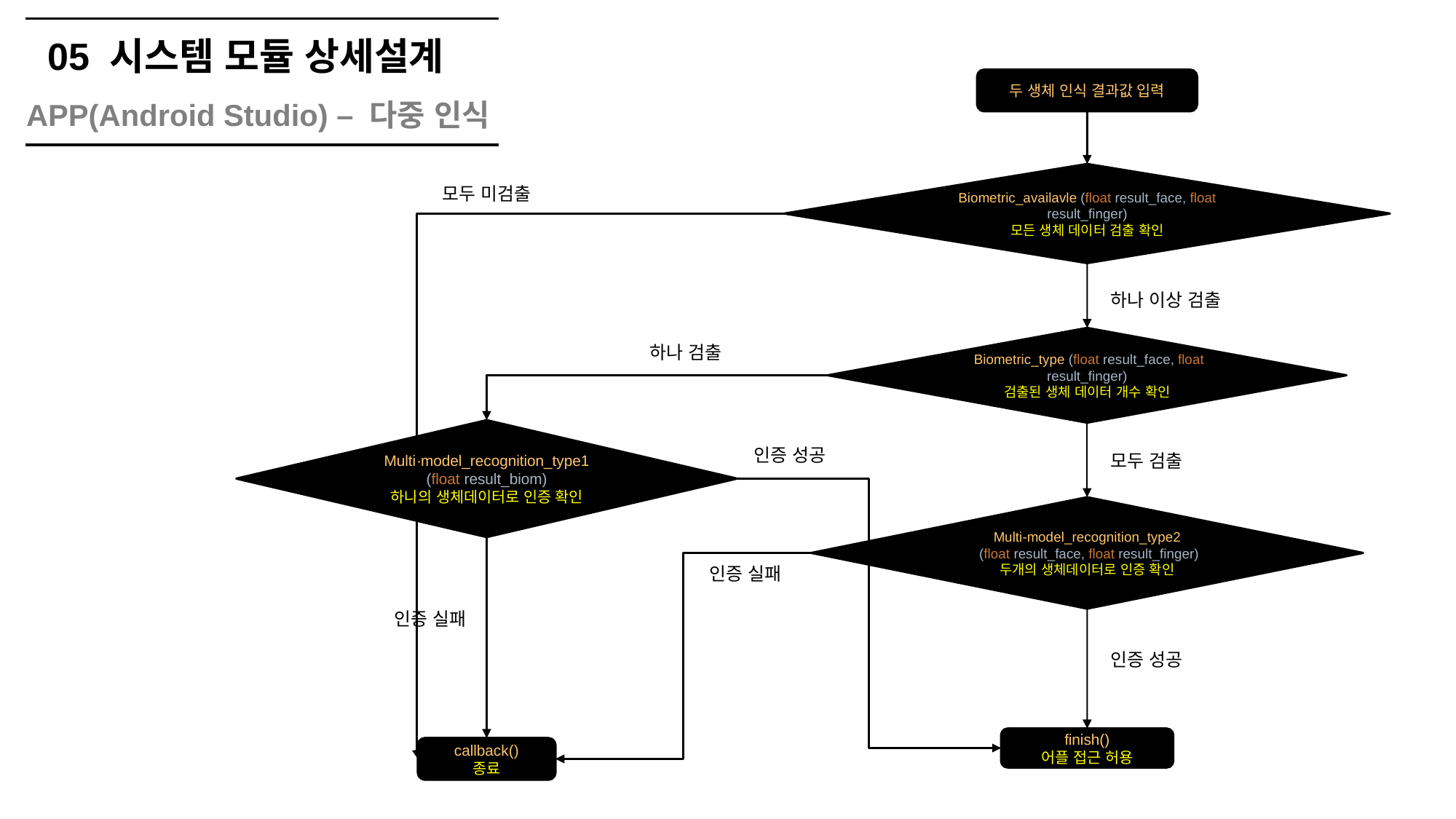

05 시스템 모듈 상세설계
APP(Android Studio) – 다중 인식
두 생체 인식 결과값 입력
Biometric_availavle (float result_face, float result_finger)
모든 생체 데이터 검출 확인
모두 미검출
하나 이상 검출
 Biometric_type (float result_face, float result_finger)
검출된 생체 데이터 개수 확인
하나 검출
Multi-model_recognition_type1 (float result_biom)
하나의 생체데이터로 인증 확인
인증 성공
모두 검출
Multi-model_recognition_type2
 (float result_face, float result_finger)
두개의 생체데이터로 인증 확인
인증 실패
인증 실패
인증 성공
finish()
어플 접근 허용
callback()
종료